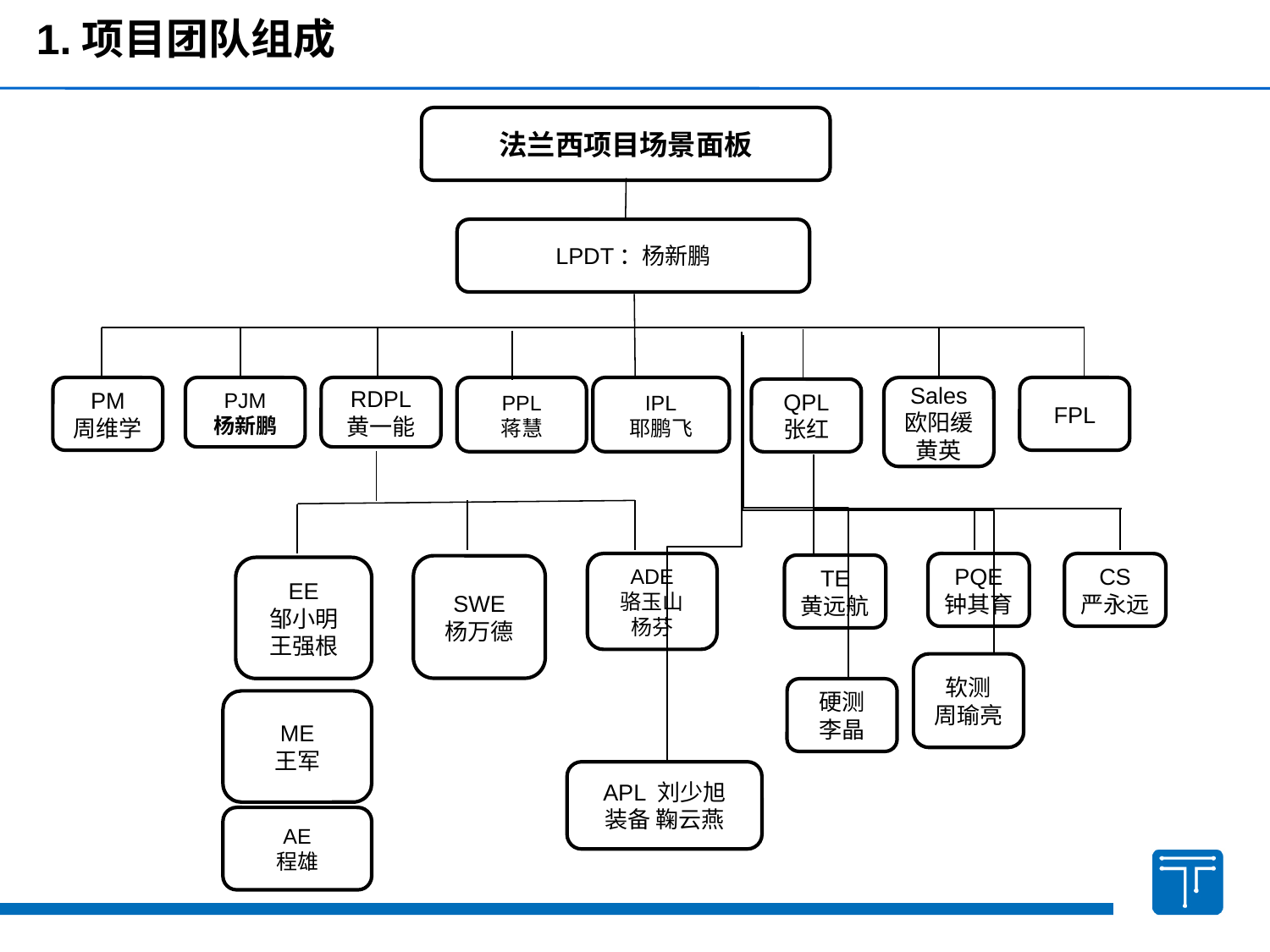

1.项目团队组成
法兰西项目场景面板
LPDT：杨新鹏
PM
周维学
PJM
杨新鹏
RDPL
黄一能
PPL
蒋慧
IPL
耶鹏飞
Sales
欧阳缓
黄英
FPL
QPL
张红
ADE
骆玉山
杨芬
PQE
钟其育
CS
严永远
TE
黄远航
SWE
杨万德
EE
邹小明
王强根
软测
周瑜亮
硬测
李晶
ME
王军
APL 刘少旭
装备 鞠云燕
AE
程雄